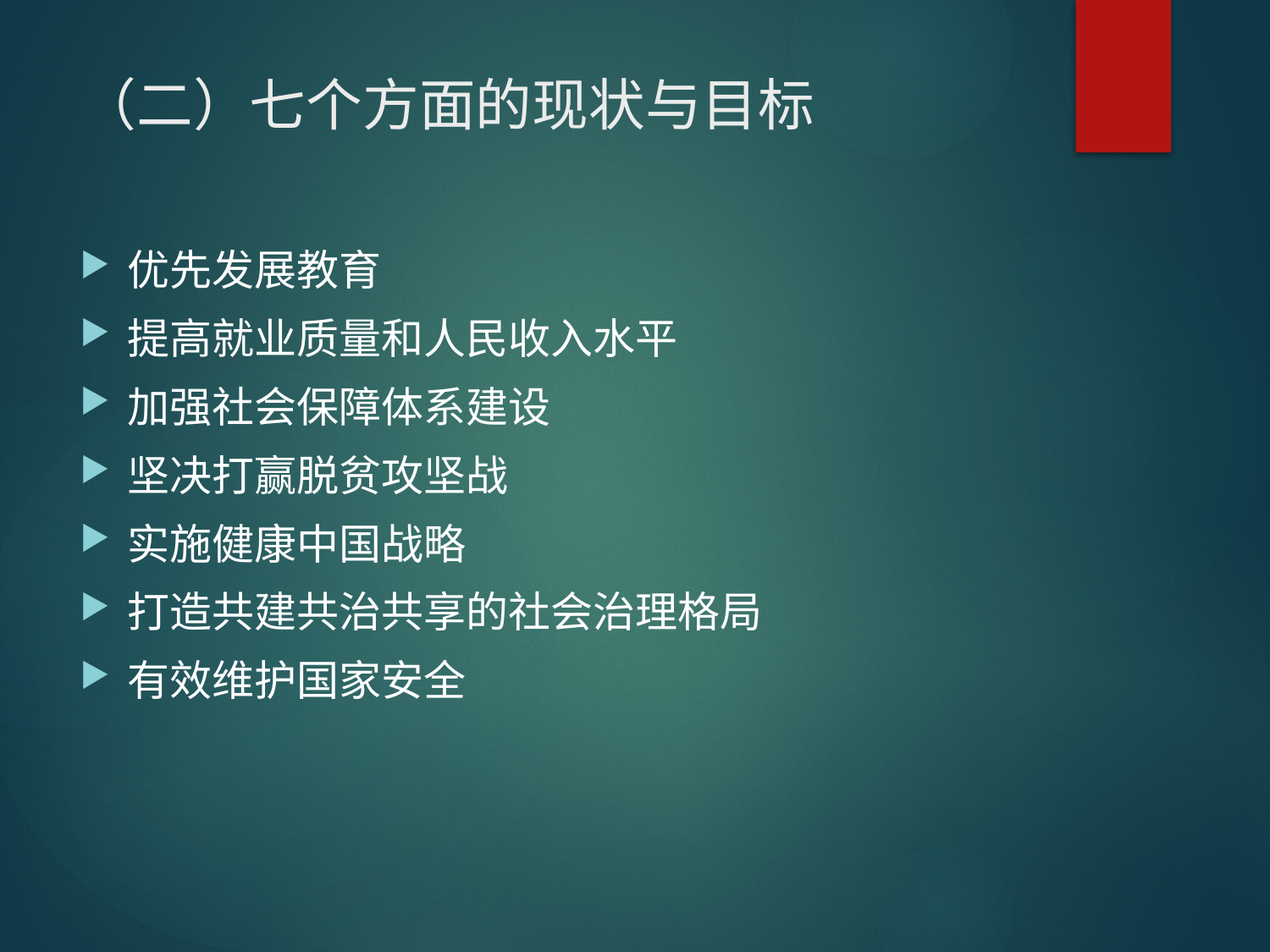

# （二）七个方面的现状与目标
优先发展教育
提高就业质量和人民收入水平
加强社会保障体系建设
坚决打赢脱贫攻坚战
实施健康中国战略
打造共建共治共享的社会治理格局
有效维护国家安全